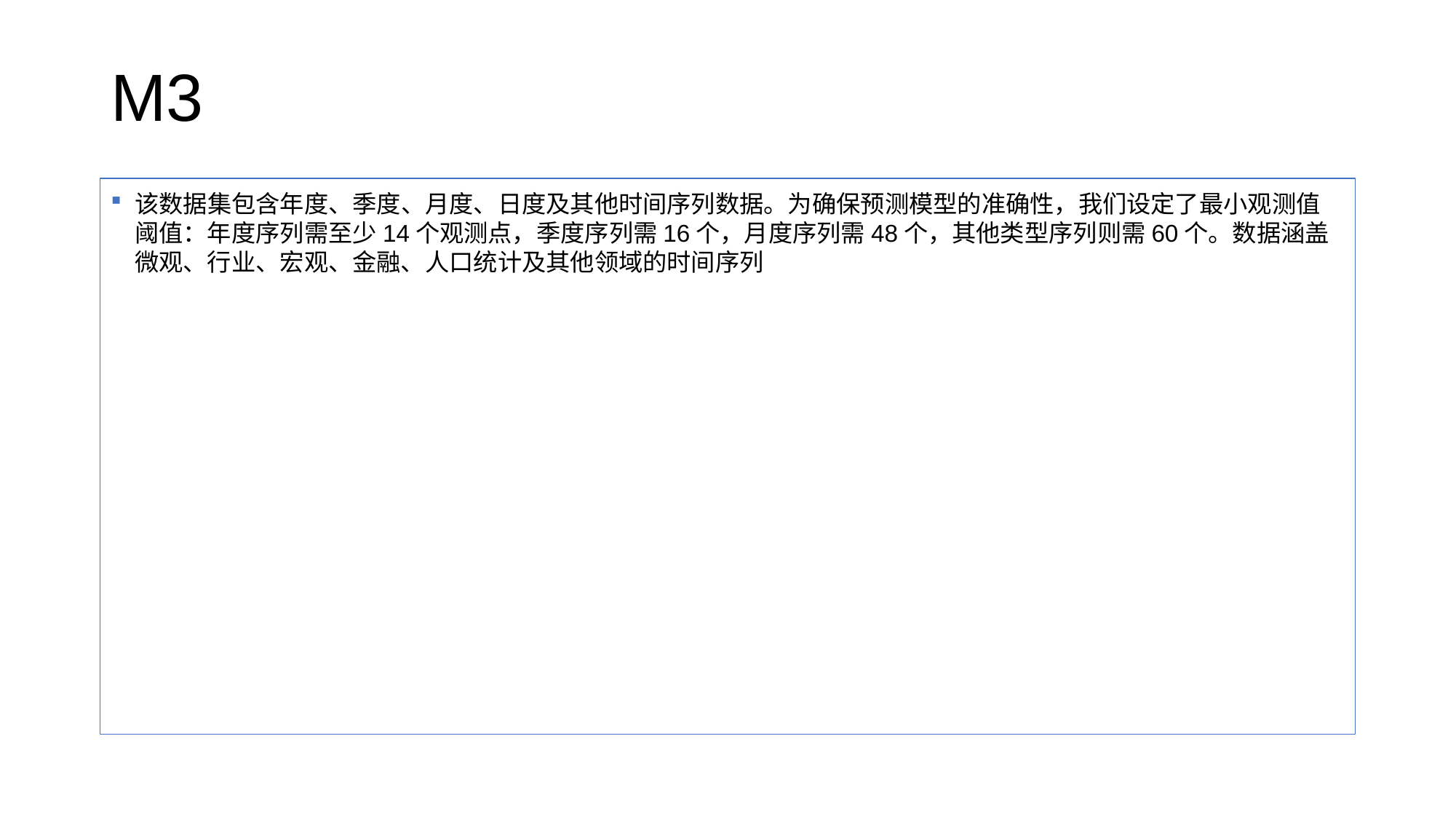

# M3
该数据集包含年度、季度、月度、日度及其他时间序列数据。为确保预测模型的准确性，我们设定了最小观测值阈值：年度序列需至少14个观测点，季度序列需16个，月度序列需48个，其他类型序列则需60个。数据涵盖微观、行业、宏观、金融、人口统计及其他领域的时间序列